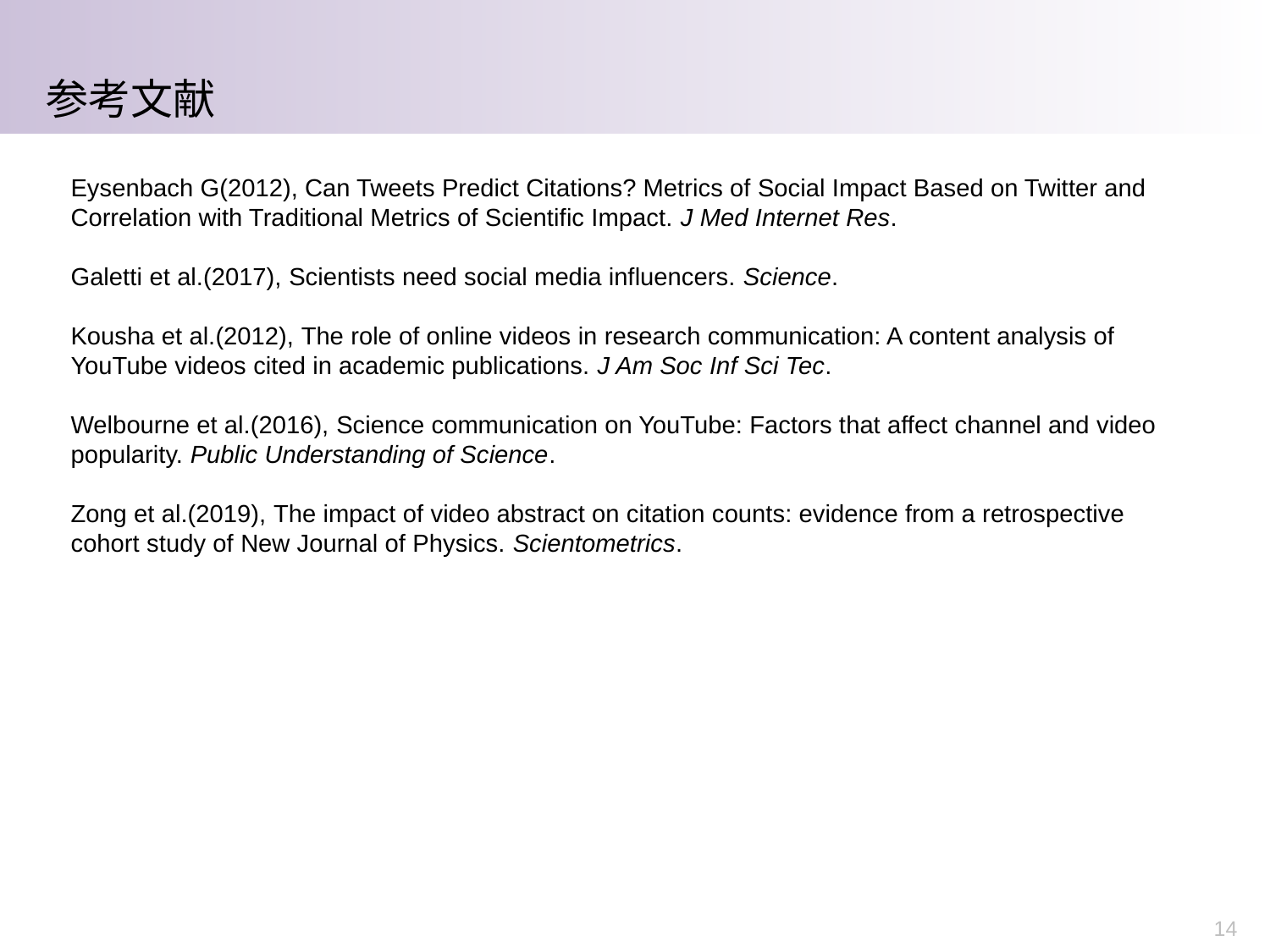

参考文献
Eysenbach G(2012), Can Tweets Predict Citations? Metrics of Social Impact Based on Twitter and Correlation with Traditional Metrics of Scientific Impact. J Med Internet Res.

Galetti et al.(2017), Scientists need social media influencers. Science.

Kousha et al.(2012), The role of online videos in research communication: A content analysis of YouTube videos cited in academic publications. J Am Soc Inf Sci Tec.

Welbourne et al.(2016), Science communication on YouTube: Factors that affect channel and video popularity. Public Understanding of Science.

Zong et al.(2019), The impact of video abstract on citation counts: evidence from a retrospective cohort study of New Journal of Physics. Scientometrics.
14